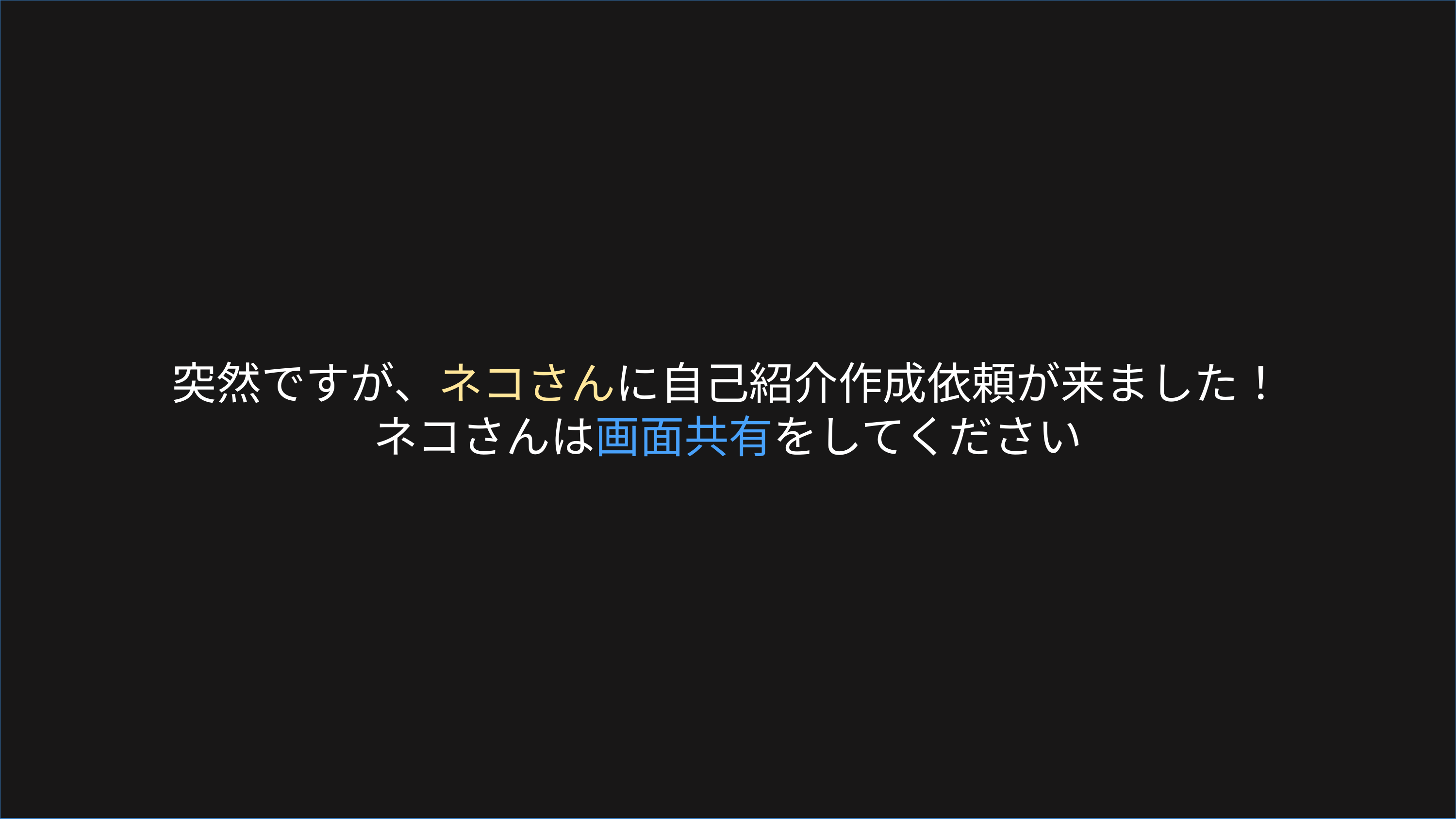

突然ですが、ネコさんに自己紹介作成依頼が来ました！
ネコさんは画面共有をしてください